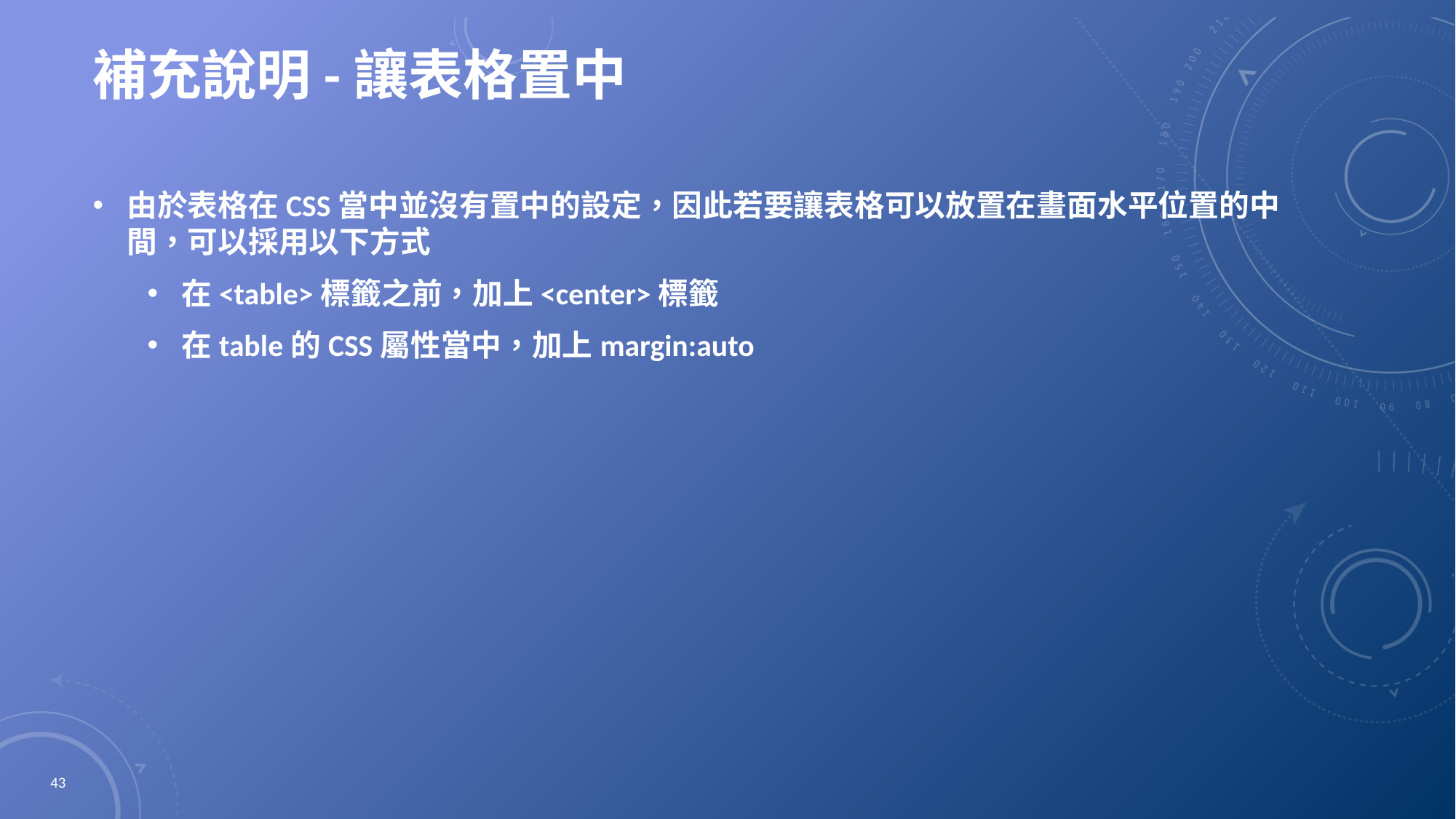

# 補充說明-讓表格置中
由於表格在CSS當中並沒有置中的設定，因此若要讓表格可以放置在畫面水平位置的中間，可以採用以下方式
在<table>標籤之前，加上<center>標籤
在table的CSS屬性當中，加上margin:auto
43